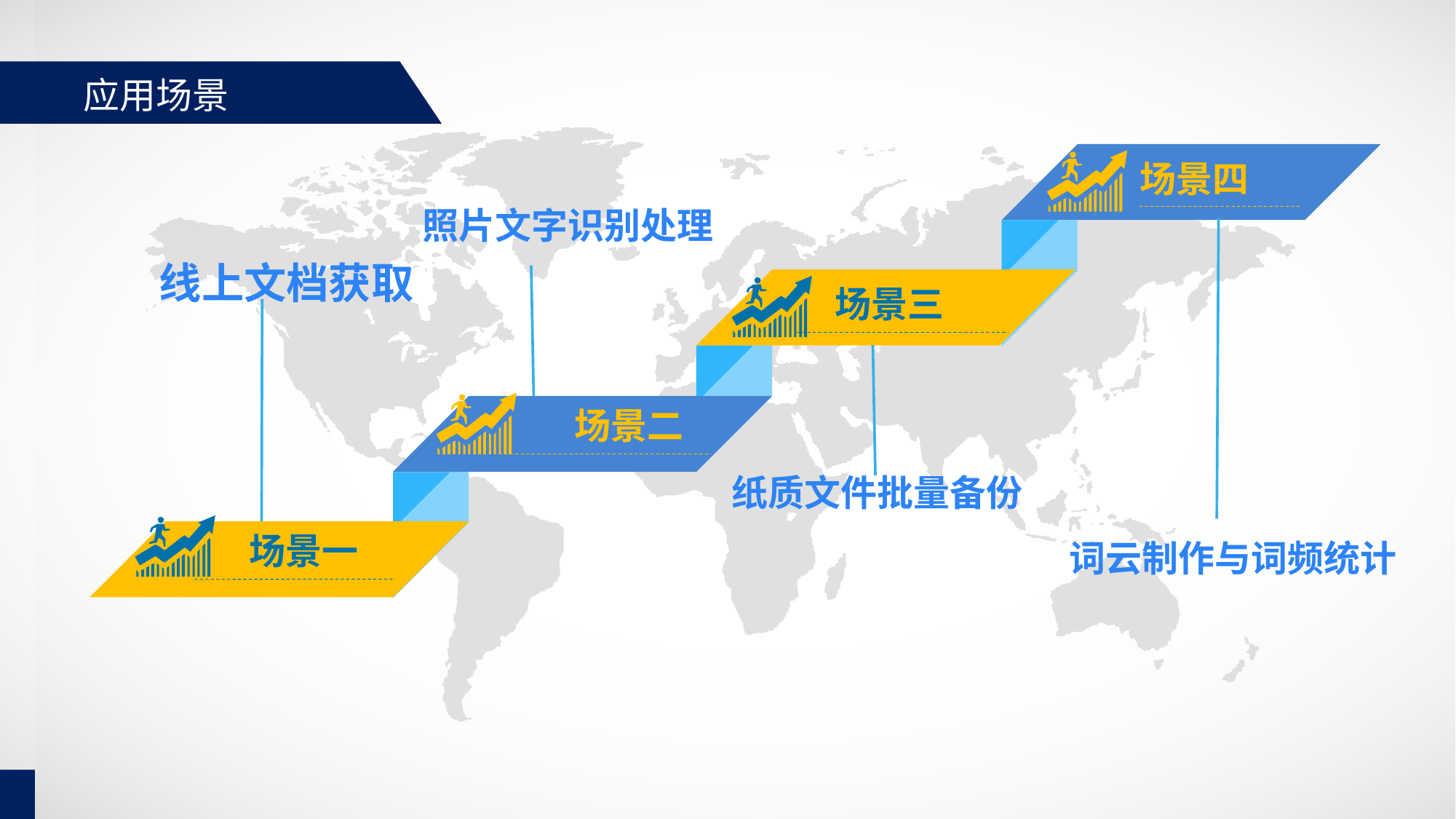

应用场景

场景四
照片文字识别处理
词云制作与词频统计

线上文档获取

场景三

场景二
纸质文件批量备份

场景一